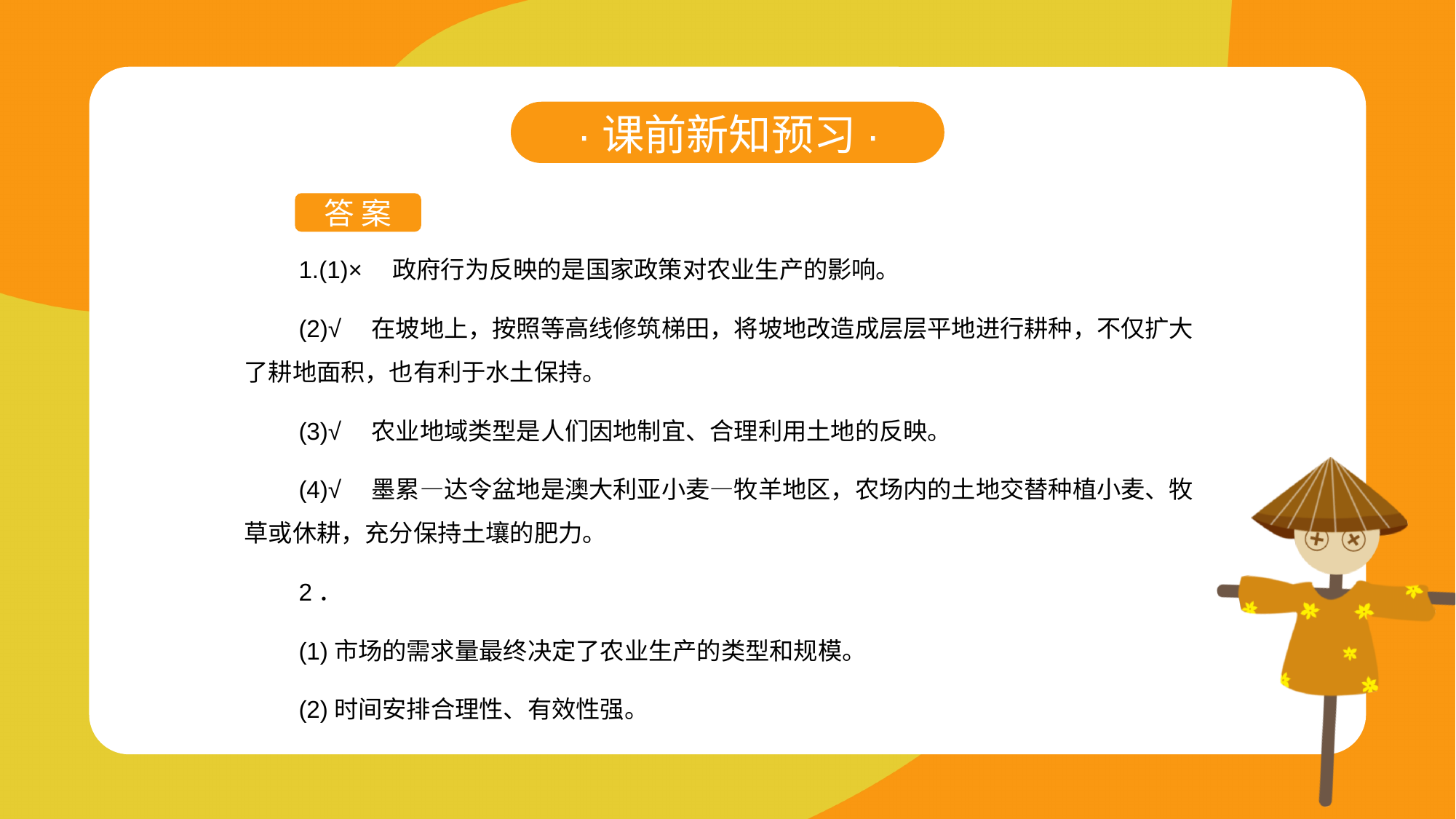

·课前新知预习·
答 案
1.(1)×　政府行为反映的是国家政策对农业生产的影响。
(2)√　在坡地上，按照等高线修筑梯田，将坡地改造成层层平地进行耕种，不仅扩大了耕地面积，也有利于水土保持。
(3)√　农业地域类型是人们因地制宜、合理利用土地的反映。
(4)√　墨累—达令盆地是澳大利亚小麦—牧羊地区，农场内的土地交替种植小麦、牧草或休耕，充分保持土壤的肥力。
2．
(1)市场的需求量最终决定了农业生产的类型和规模。
(2)时间安排合理性、有效性强。